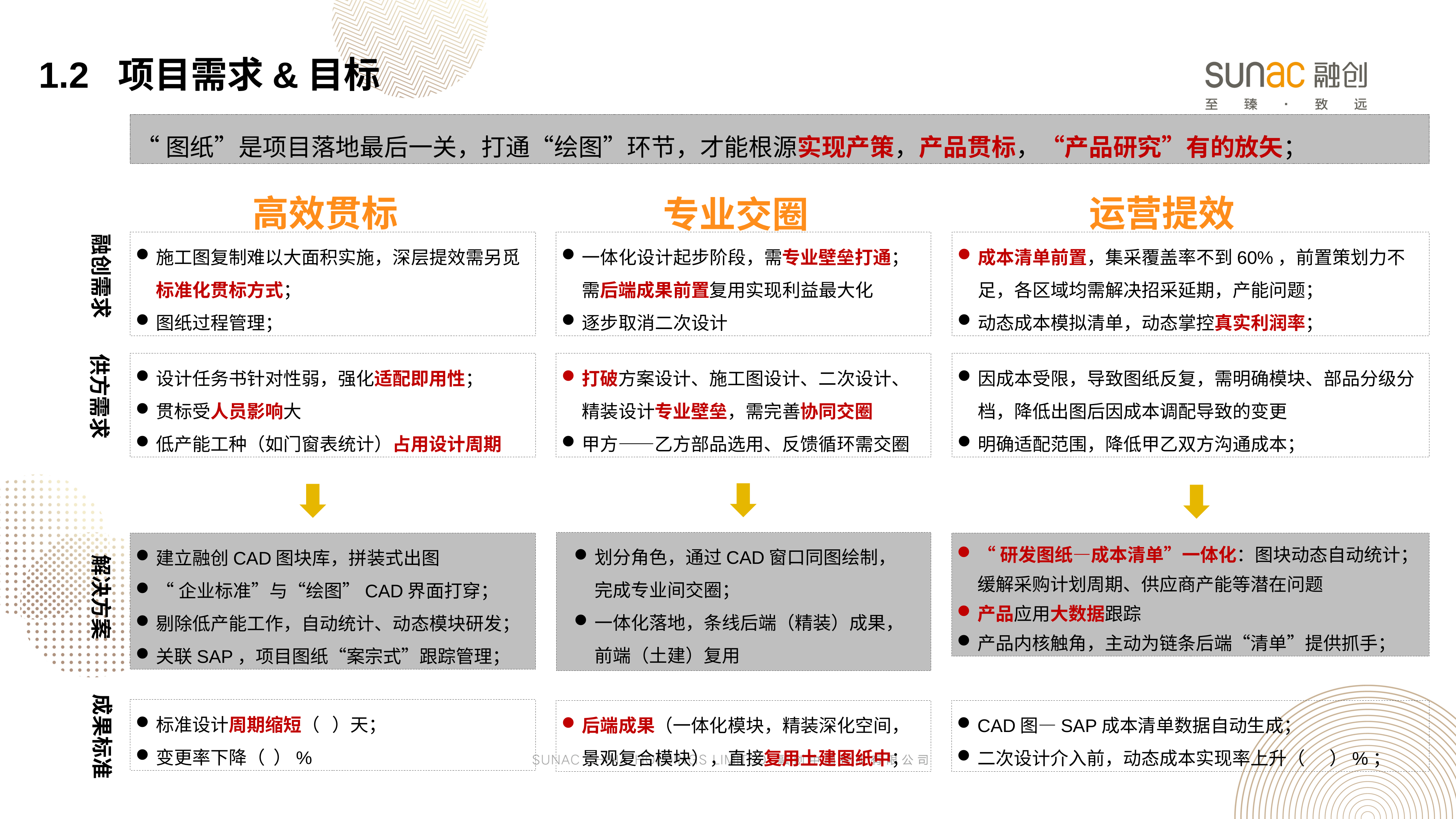

1.2  项目需求&目标
“图纸”是项目落地最后一关，打通“绘图”环节，才能根源实现产策，产品贯标，“产品研究”有的放矢；
运营提效
高效贯标
专业交圈
融创需求
施工图复制难以大面积实施，深层提效需另觅标准化贯标方式；
图纸过程管理；
一体化设计起步阶段，需专业壁垒打通；需后端成果前置复用实现利益最大化
逐步取消二次设计
成本清单前置，集采覆盖率不到60%，前置策划力不足，各区域均需解决招采延期，产能问题；
动态成本模拟清单，动态掌控真实利润率；
供方需求
设计任务书针对性弱，强化适配即用性；
贯标受人员影响大
低产能工种（如门窗表统计）占用设计周期
打破方案设计、施工图设计、二次设计、精装设计专业壁垒，需完善协同交圈
甲方——乙方部品选用、反馈循环需交圈
因成本受限，导致图纸反复，需明确模块、部品分级分档，降低出图后因成本调配导致的变更
明确适配范围，降低甲乙双方沟通成本；

划分角色，通过CAD窗口同图绘制，完成专业间交圈；
一体化落地，条线后端（精装）成果，前端（土建）复用

建立融创CAD图块库，拼装式出图
“企业标准”与“绘图”CAD界面打穿；
剔除低产能工作，自动统计、动态模块研发；
关联SAP，项目图纸“案宗式”跟踪管理；
“研发图纸—成本清单”一体化：图块动态自动统计；缓解采购计划周期、供应商产能等潜在问题
产品应用大数据跟踪
产品内核触角，主动为链条后端“清单”提供抓手；
解决方案
成果标准
标准设计周期缩短（   ）天；
变更率下降（  ）%
后端成果（一体化模块，精装深化空间，景观复合模块），直接复用土建图纸中；
CAD图—SAP成本清单数据自动生成；
二次设计介入前，动态成本实现率上升（      ）%；